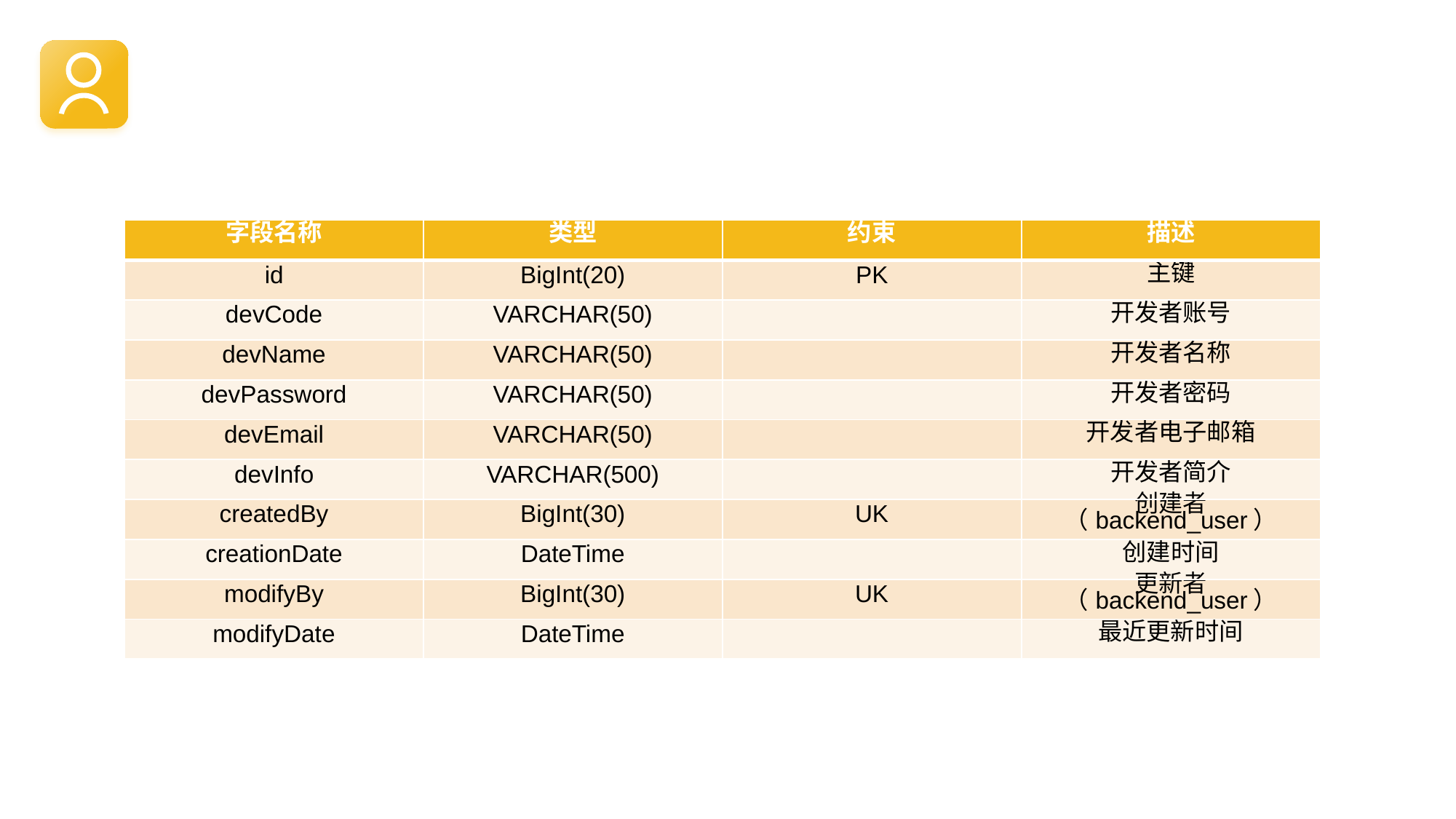

| 字段名称 | 类型 | 约束 | 描述 |
| --- | --- | --- | --- |
| id | BigInt(20) | PK | 主键 |
| devCode | VARCHAR(50) |  | 开发者账号 |
| devName | VARCHAR(50) |  | 开发者名称 |
| devPassword | VARCHAR(50) |  | 开发者密码 |
| devEmail | VARCHAR(50) |  | 开发者电子邮箱 |
| devInfo | VARCHAR(500) |  | 开发者简介 |
| createdBy | BigInt(30) | UK | 创建者（backend\_user） |
| creationDate | DateTime |  | 创建时间 |
| modifyBy | BigInt(30) | UK | 更新者（backend\_user） |
| modifyDate | DateTime |  | 最近更新时间 |